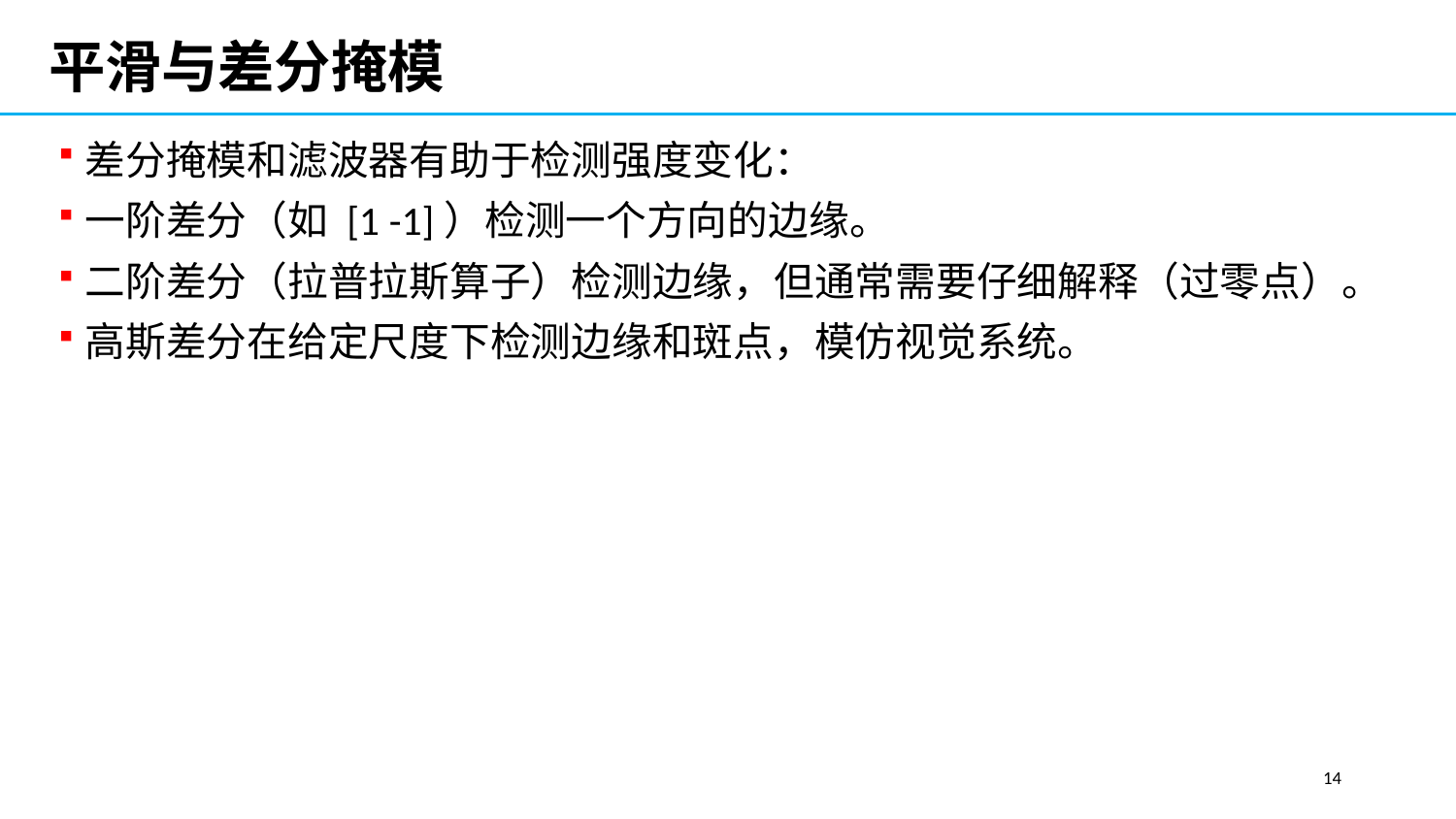

# 平滑与差分掩模
差分掩模和滤波器有助于检测强度变化：
一阶差分（如 [1 -1]）检测一个方向的边缘。
二阶差分（拉普拉斯算子）检测边缘，但通常需要仔细解释（过零点）。
高斯差分在给定尺度下检测边缘和斑点，模仿视觉系统。
14